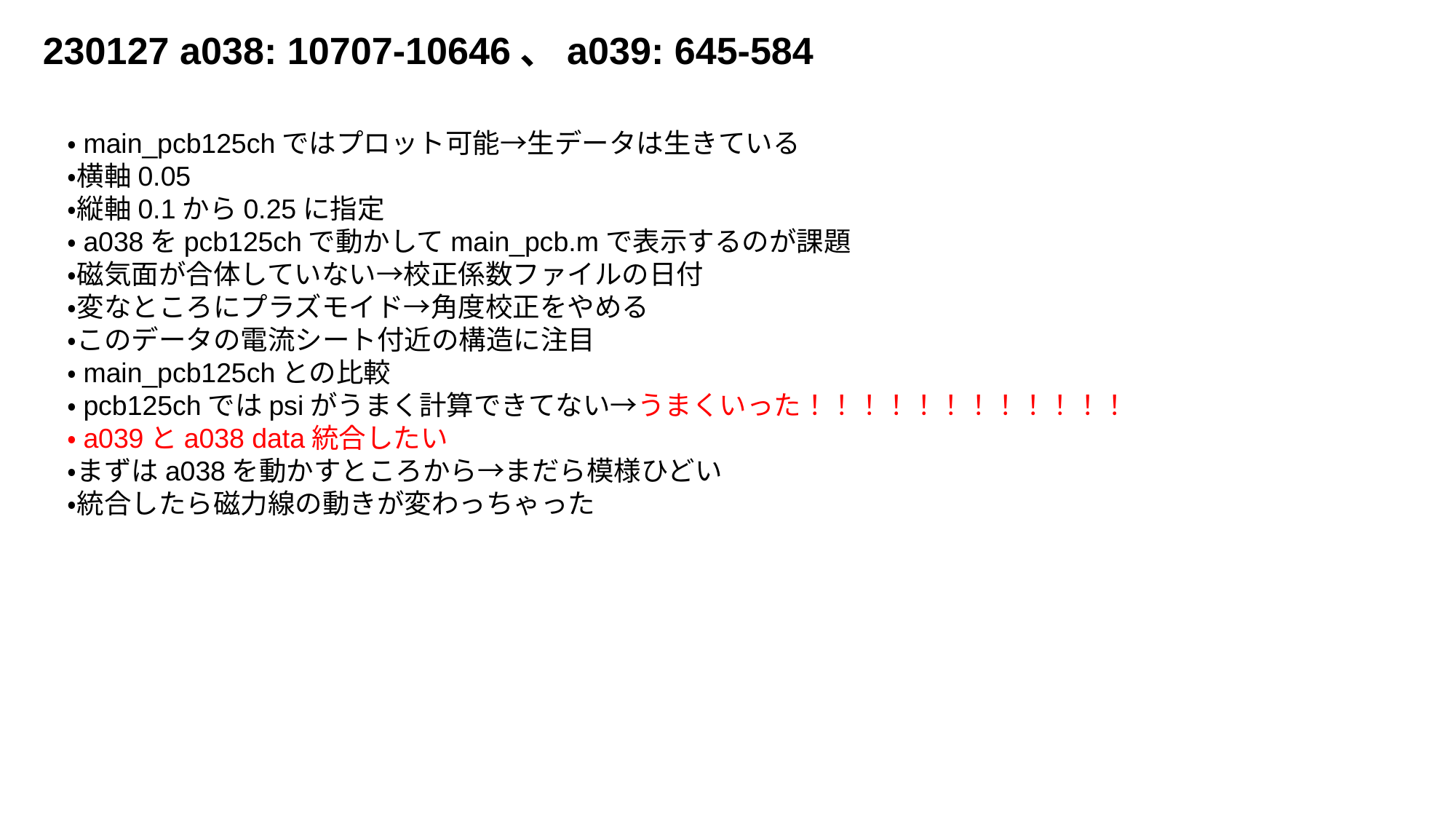

# 230127 a038: 10707-10646、a039: 645-584
・main_pcb125chではプロット可能→生データは生きている
・横軸0.05
・縦軸0.1から0.25に指定
・a038をpcb125chで動かしてmain_pcb.mで表示するのが課題
・磁気面が合体していない→校正係数ファイルの日付
・変なところにプラズモイド→角度校正をやめる
・このデータの電流シート付近の構造に注目
・main_pcb125chとの比較
・pcb125chではpsiがうまく計算できてない→うまくいった！！！！！！！！！！！！
・a039とa038 data統合したい
・まずはa038を動かすところから→まだら模様ひどい
・統合したら磁力線の動きが変わっちゃった